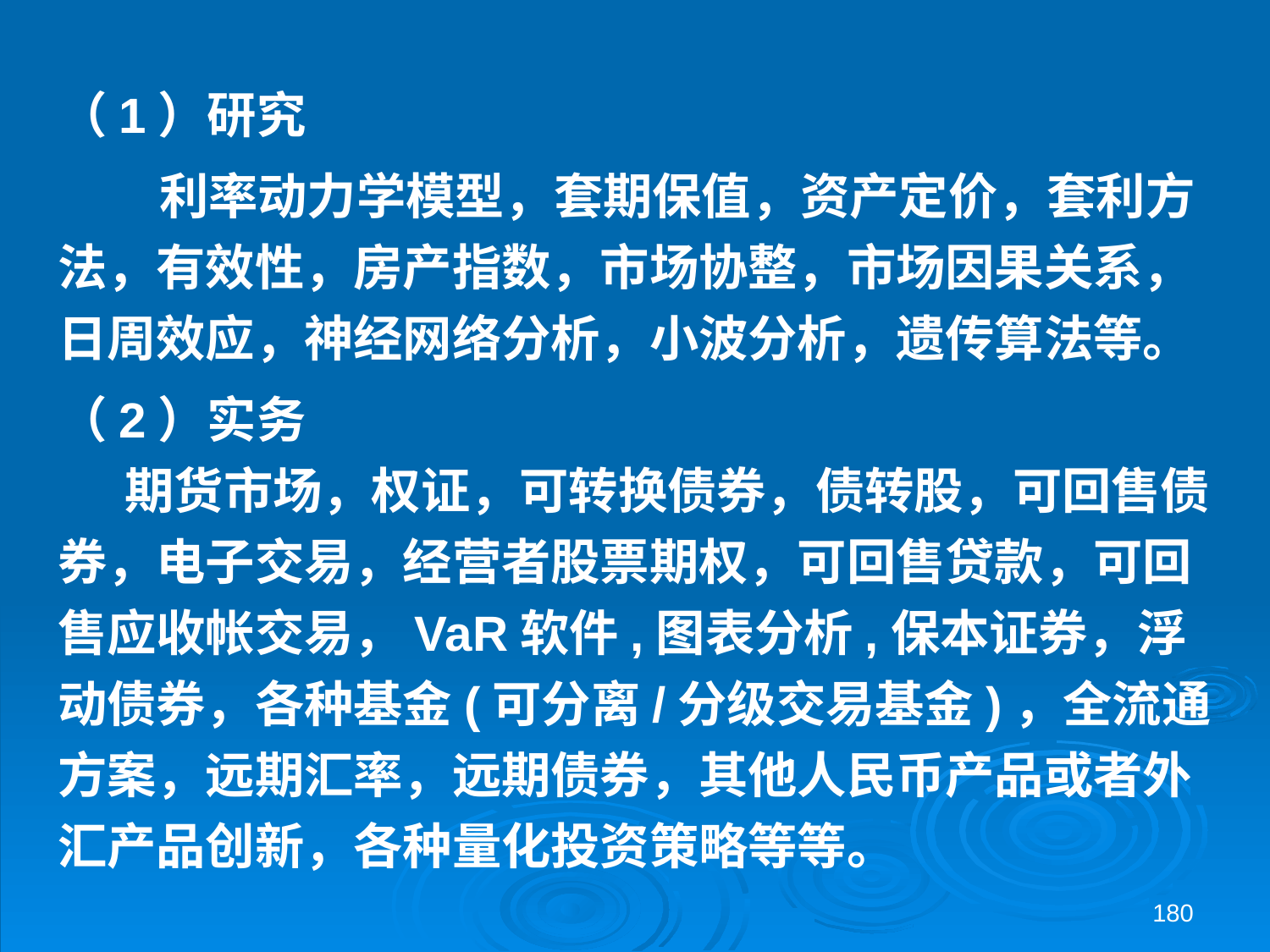

（1）研究
        利率动力学模型，套期保值，资产定价，套利方法，有效性，房产指数，市场协整，市场因果关系，日周效应，神经网络分析，小波分析，遗传算法等。
（2）实务
      期货市场，权证，可转换债券，债转股，可回售债券，电子交易，经营者股票期权，可回售贷款，可回售应收帐交易，VaR软件,图表分析,保本证券，浮动债券，各种基金(可分离/分级交易基金)，全流通方案，远期汇率，远期债券，其他人民币产品或者外汇产品创新，各种量化投资策略等等。
180